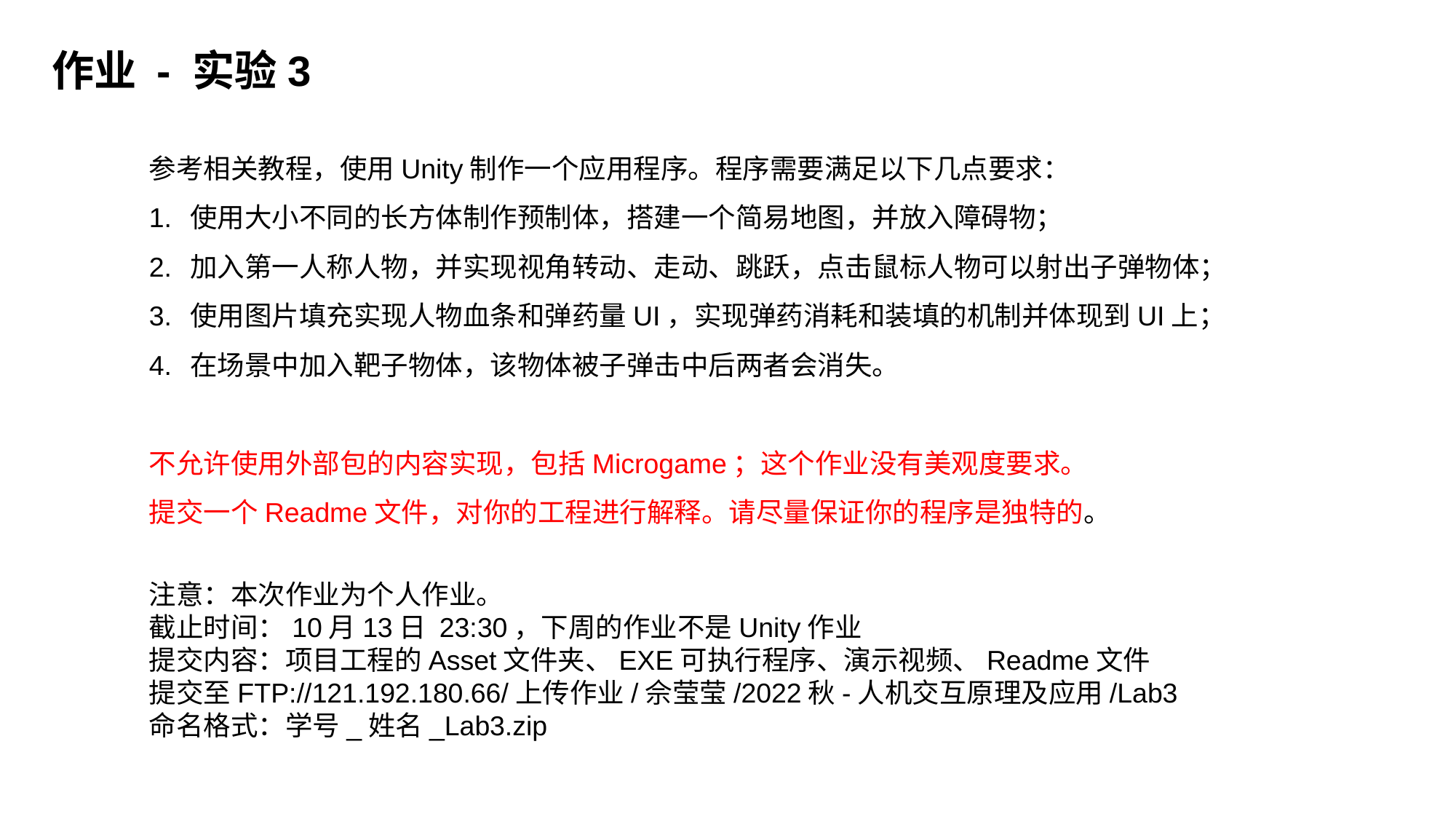

作业 - 实验3

参考相关教程，使用Unity制作一个应用程序。程序需要满足以下几点要求：
使用大小不同的长方体制作预制体，搭建一个简易地图，并放入障碍物；
加入第一人称人物，并实现视角转动、走动、跳跃，点击鼠标人物可以射出子弹物体；
使用图片填充实现人物血条和弹药量UI，实现弹药消耗和装填的机制并体现到UI上；
在场景中加入靶子物体，该物体被子弹击中后两者会消失。

不允许使用外部包的内容实现，包括Microgame；这个作业没有美观度要求。
提交一个Readme文件，对你的工程进行解释。请尽量保证你的程序是独特的。

注意：本次作业为个人作业。
截止时间：10月13日 23:30，下周的作业不是Unity作业
提交内容：项目工程的Asset文件夹、EXE可执行程序、演示视频、Readme文件
提交至FTP://121.192.180.66/上传作业/佘莹莹/2022秋-人机交互原理及应用/Lab3
命名格式：学号_姓名_Lab3.zip